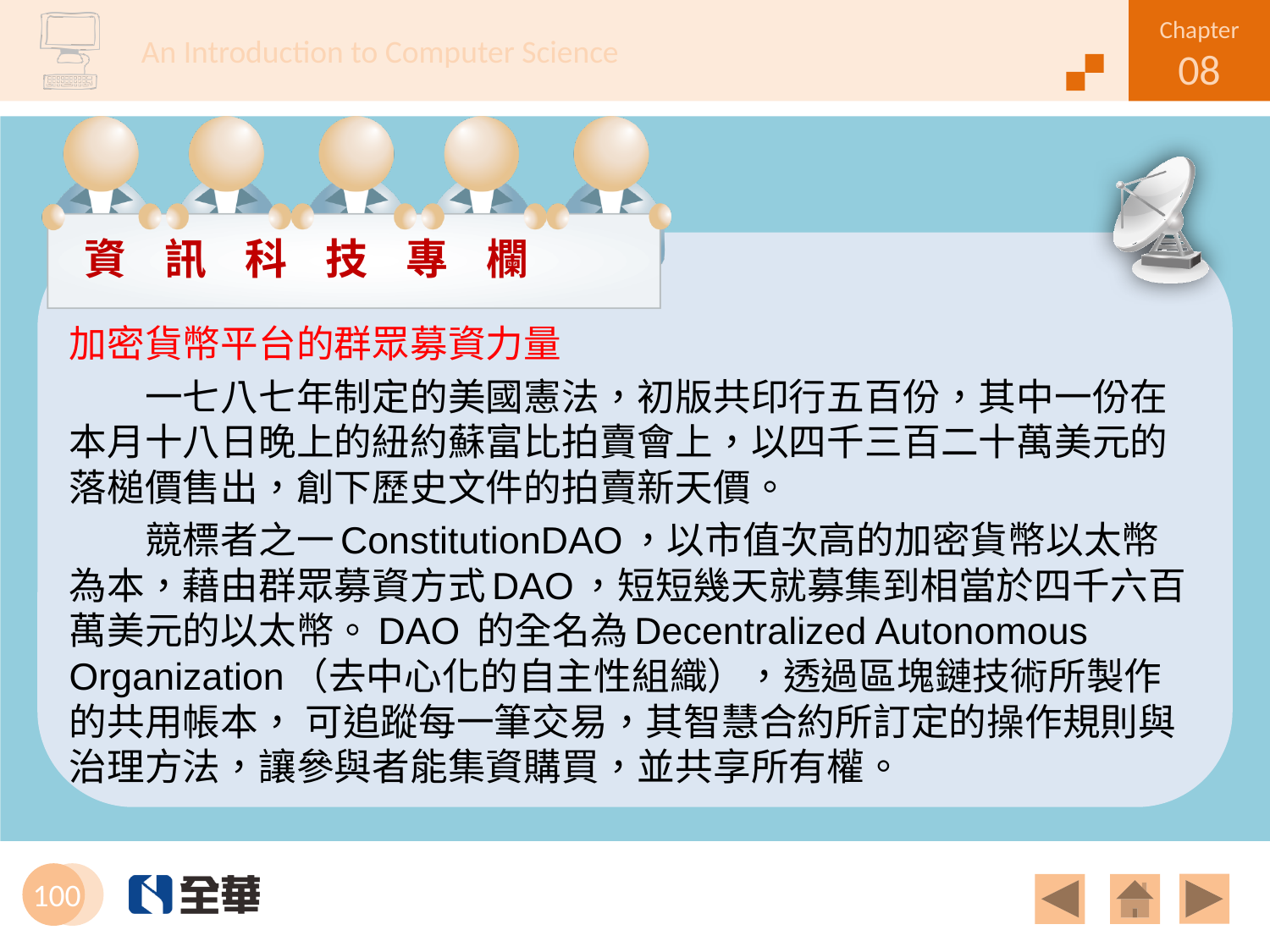

加密貨幣平台的群眾募資力量
　　一七八七年制定的美國憲法，初版共印行五百份，其中一份在本月十八日晚上的紐約蘇富比拍賣會上，以四千三百二十萬美元的落槌價售出，創下歷史文件的拍賣新天價。
　　競標者之一ConstitutionDAO，以市值次高的加密貨幣以太幣為本，藉由群眾募資方式DAO，短短幾天就募集到相當於四千六百萬美元的以太幣。DAO 的全名為Decentralized Autonomous Organization（去中心化的自主性組織），透過區塊鏈技術所製作的共用帳本， 可追蹤每一筆交易，其智慧合約所訂定的操作規則與治理方法，讓參與者能集資購買，並共享所有權。